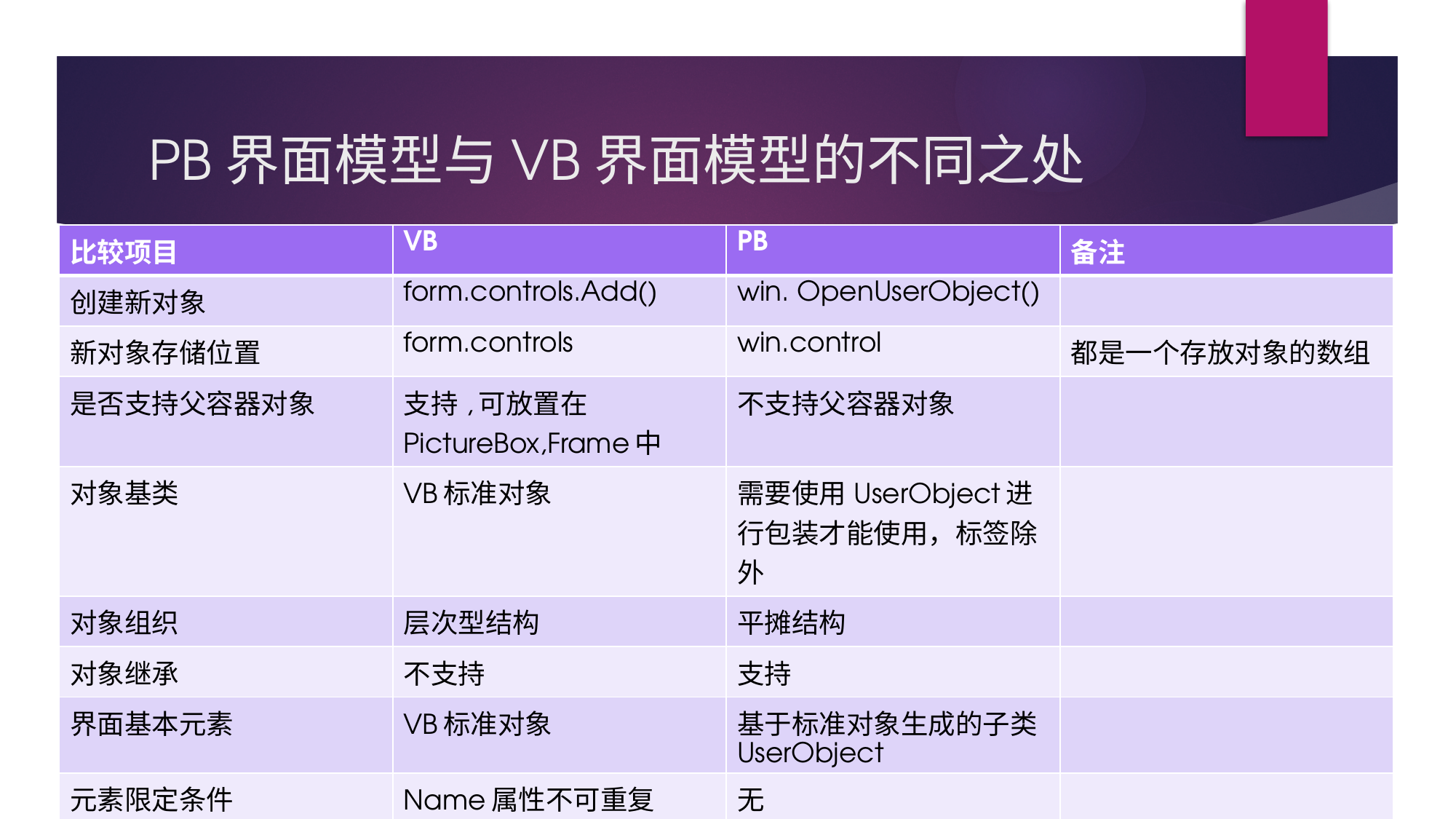

# PB界面模型与VB界面模型的不同之处
| 比较项目 | VB | PB | 备注 |
| --- | --- | --- | --- |
| 创建新对象 | form.controls.Add() | win. OpenUserObject() |  |
| 新对象存储位置 | form.controls | win.control | 都是一个存放对象的数组 |
| 是否支持父容器对象 | 支持,可放置在PictureBox,Frame中 | 不支持父容器对象 |  |
| 对象基类 | VB标准对象 | 需要使用UserObject进行包装才能使用，标签除外 |  |
| 对象组织 | 层次型结构 | 平摊结构 |  |
| 对象继承 | 不支持 | 支持 |  |
| 界面基本元素 | VB标准对象 | 基于标准对象生成的子类UserObject |  |
| 元素限定条件 | Name属性不可重复 | 无 |  |